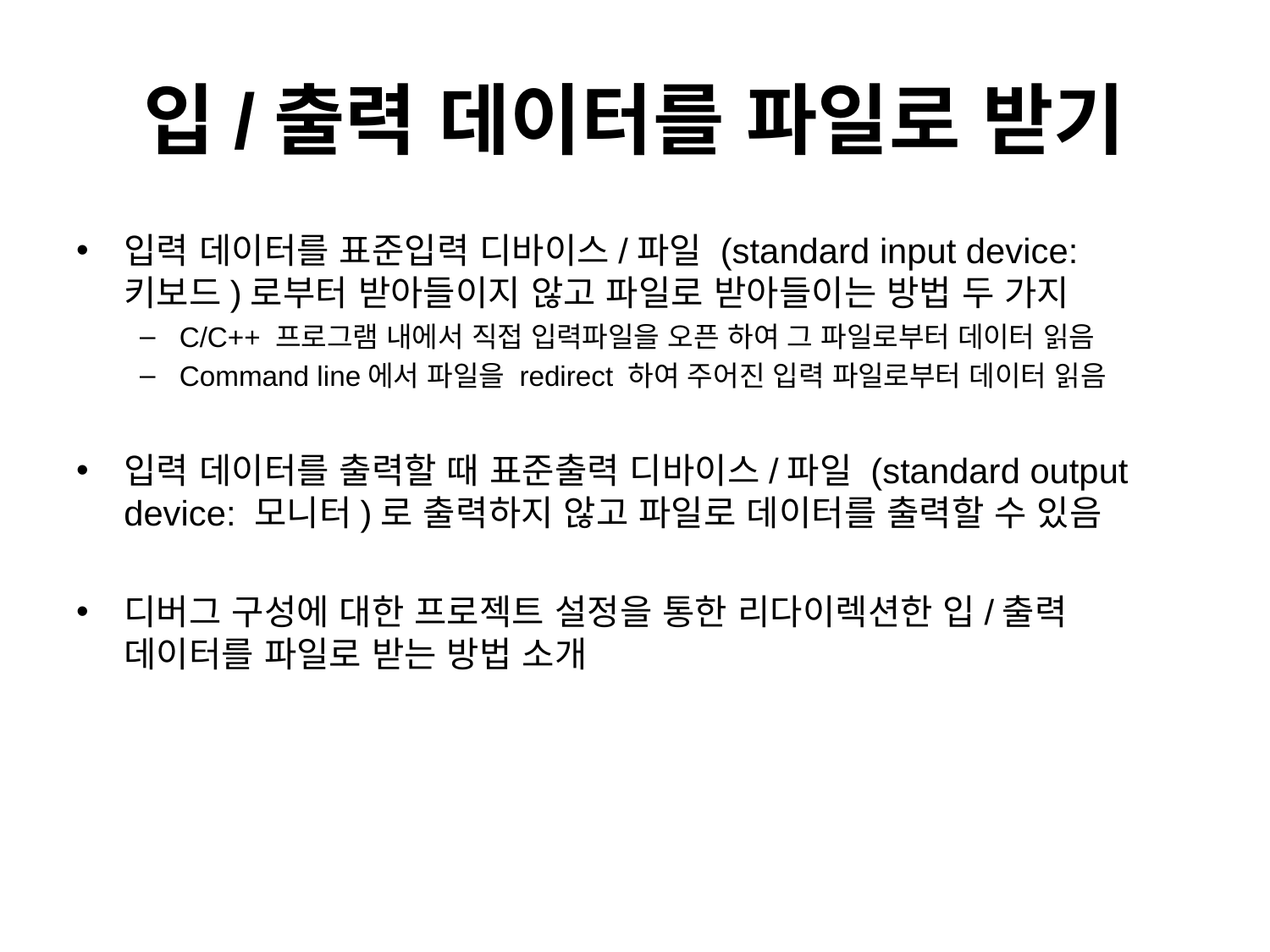

# 입/출력 데이터를 파일로 받기
입력 데이터를 표준입력 디바이스/파일 (standard input device: 키보드)로부터 받아들이지 않고 파일로 받아들이는 방법 두 가지
C/C++ 프로그램 내에서 직접 입력파일을 오픈 하여 그 파일로부터 데이터 읽음
Command line에서 파일을 redirect 하여 주어진 입력 파일로부터 데이터 읽음

입력 데이터를 출력할 때 표준출력 디바이스/파일 (standard output device: 모니터)로 출력하지 않고 파일로 데이터를 출력할 수 있음

디버그 구성에 대한 프로젝트 설정을 통한 리다이렉션한 입/출력 데이터를 파일로 받는 방법 소개